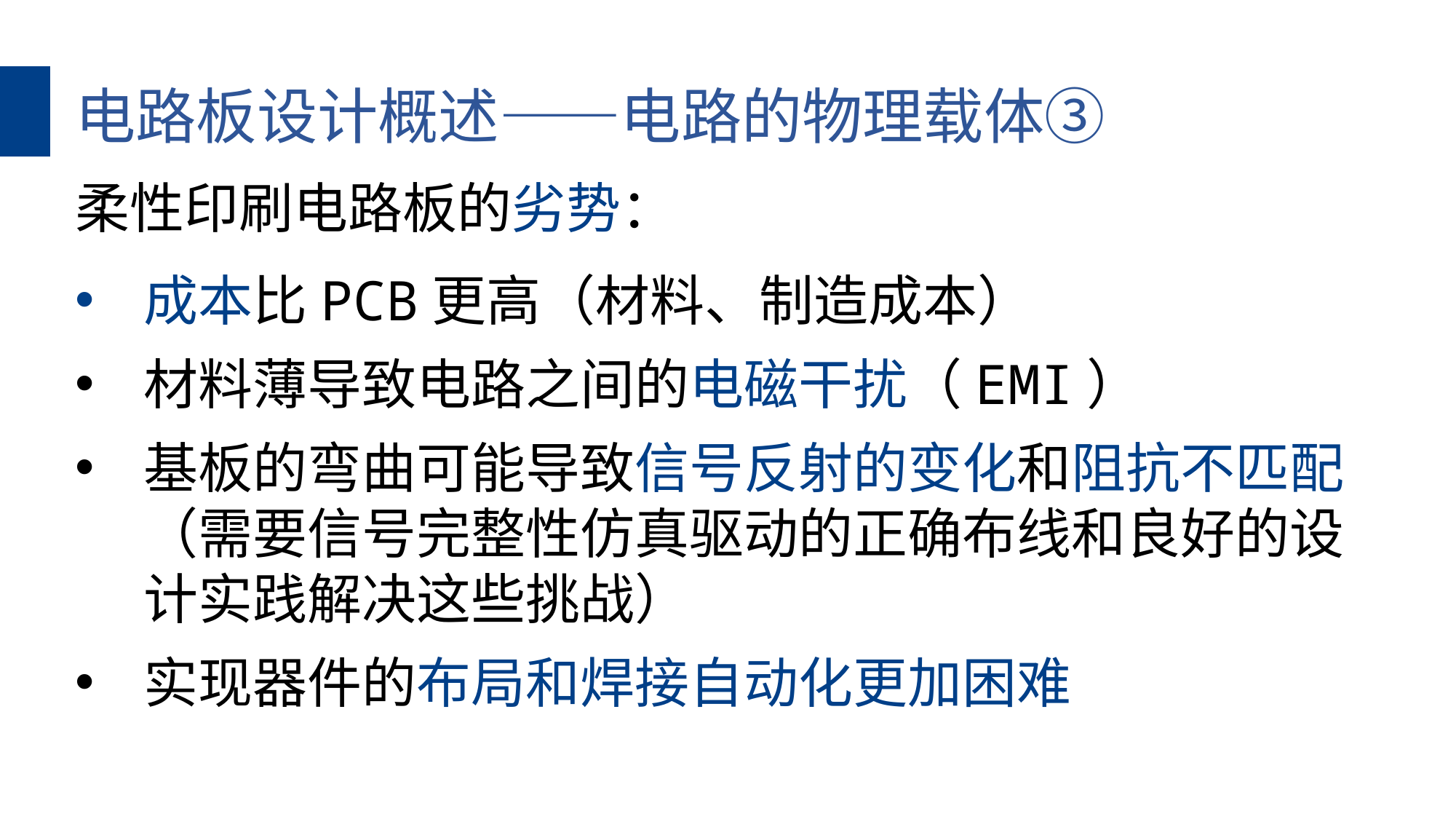

电路板设计概述——电路的物理载体③
柔性印刷电路板的劣势：
成本比PCB更高（材料、制造成本）
材料薄导致电路之间的电磁干扰（EMI）
基板的弯曲可能导致信号反射的变化和阻抗不匹配（需要信号完整性仿真驱动的正确布线和良好的设计实践解决这些挑战）
实现器件的布局和焊接自动化更加困难